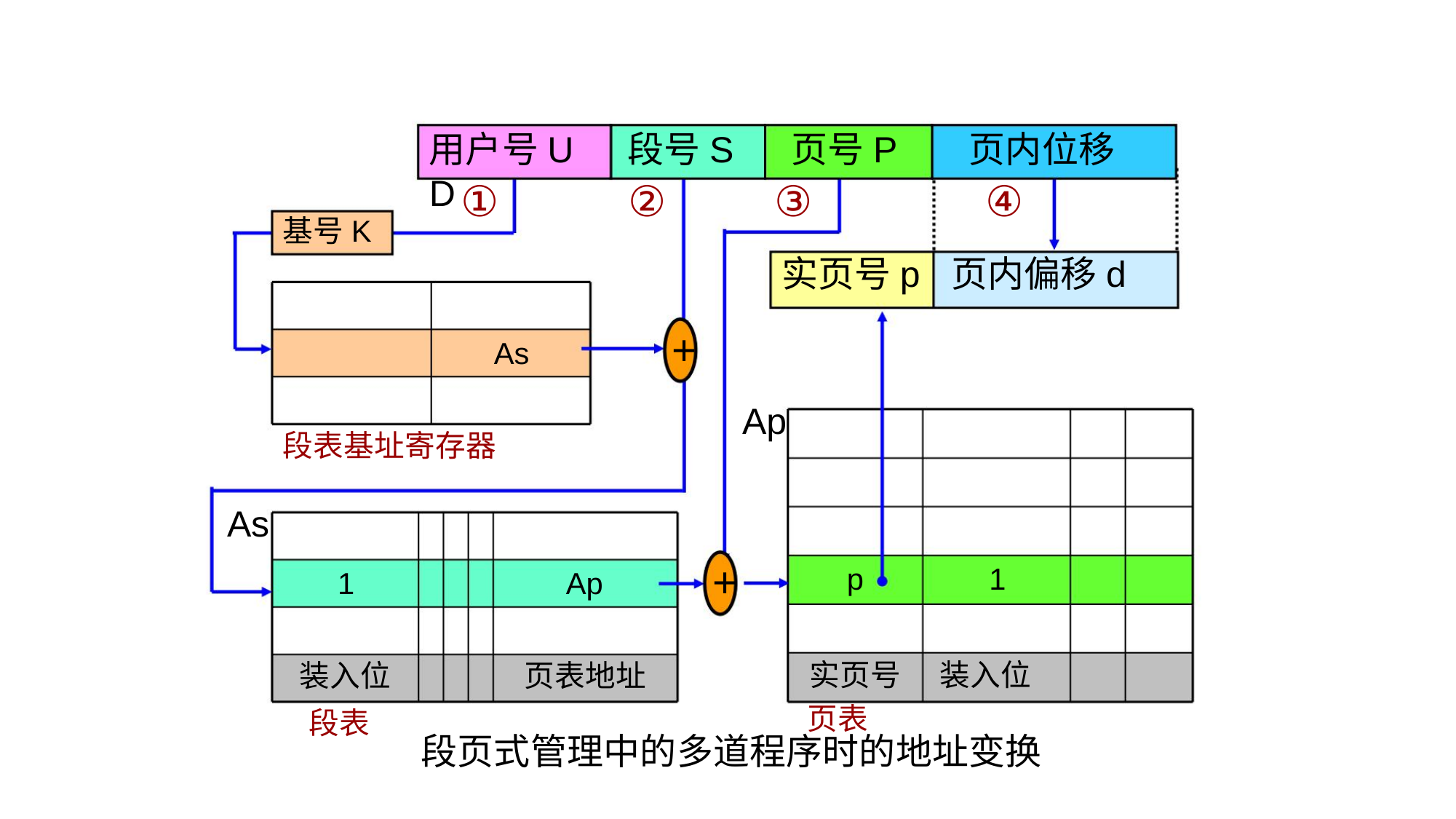

用户号U 段号S 页号P 页内位移D
① ② ③ ④
基号K
实页号p 页内偏移d
+
As
Ap
段表基址寄存器
As
+
p
1
1
Ap
实页号 装入位
页表
段页式管理中的多道程序时的地址变换
装入位
段表
页表地址